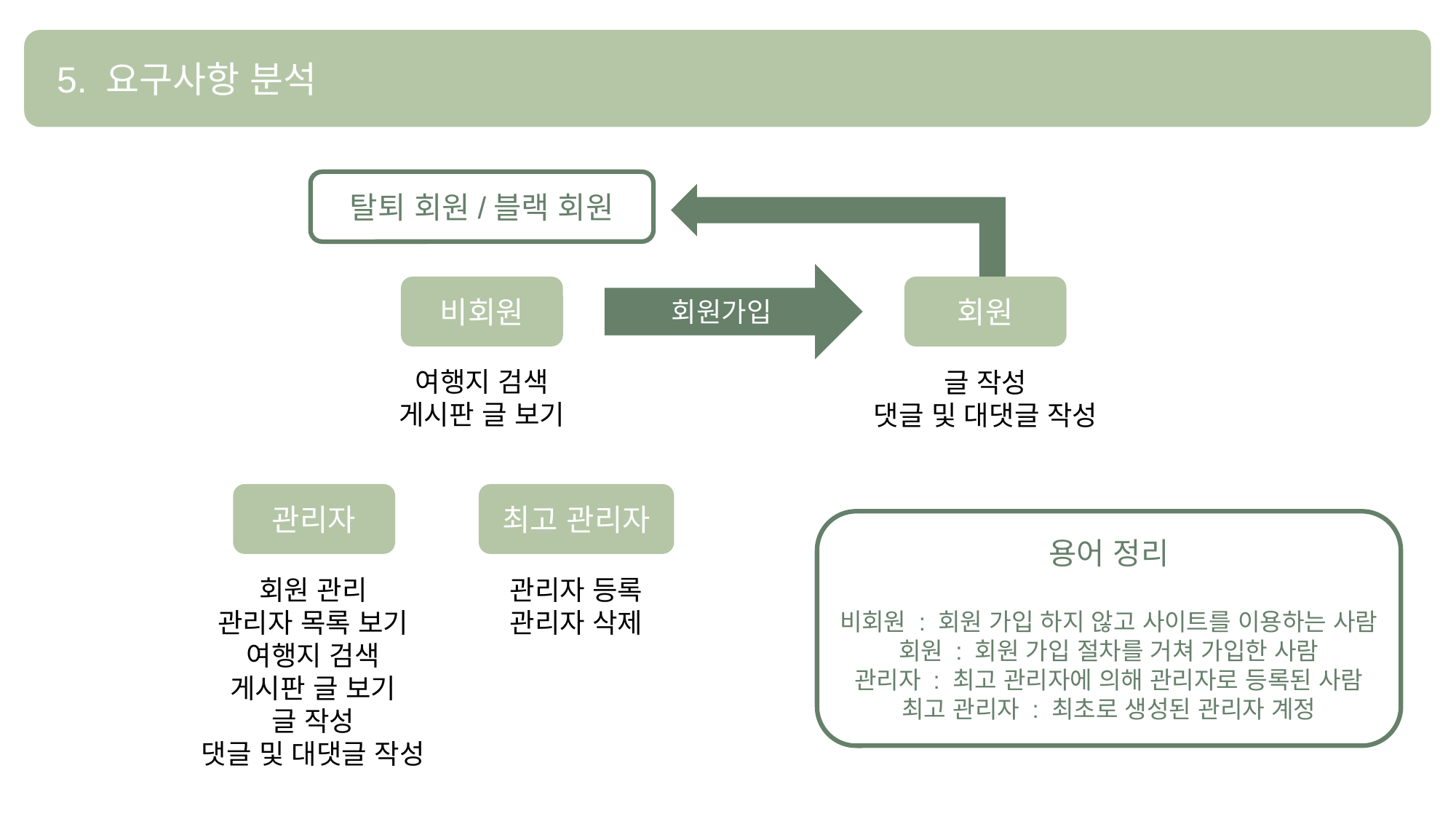

5. 요구사항 분석

탈퇴 회원/블랙 회원
회원가입
회원
비회원
여행지 검색
게시판 글 보기
글 작성
댓글 및 대댓글 작성
최고 관리자
관리자
용어 정리

비회원 : 회원 가입 하지 않고 사이트를 이용하는 사람
회원 : 회원 가입 절차를 거쳐 가입한 사람
관리자 : 최고 관리자에 의해 관리자로 등록된 사람
최고 관리자 : 최초로 생성된 관리자 계정
회원 관리
관리자 목록 보기
여행지 검색
게시판 글 보기
글 작성
댓글 및 대댓글 작성
관리자 등록
관리자 삭제